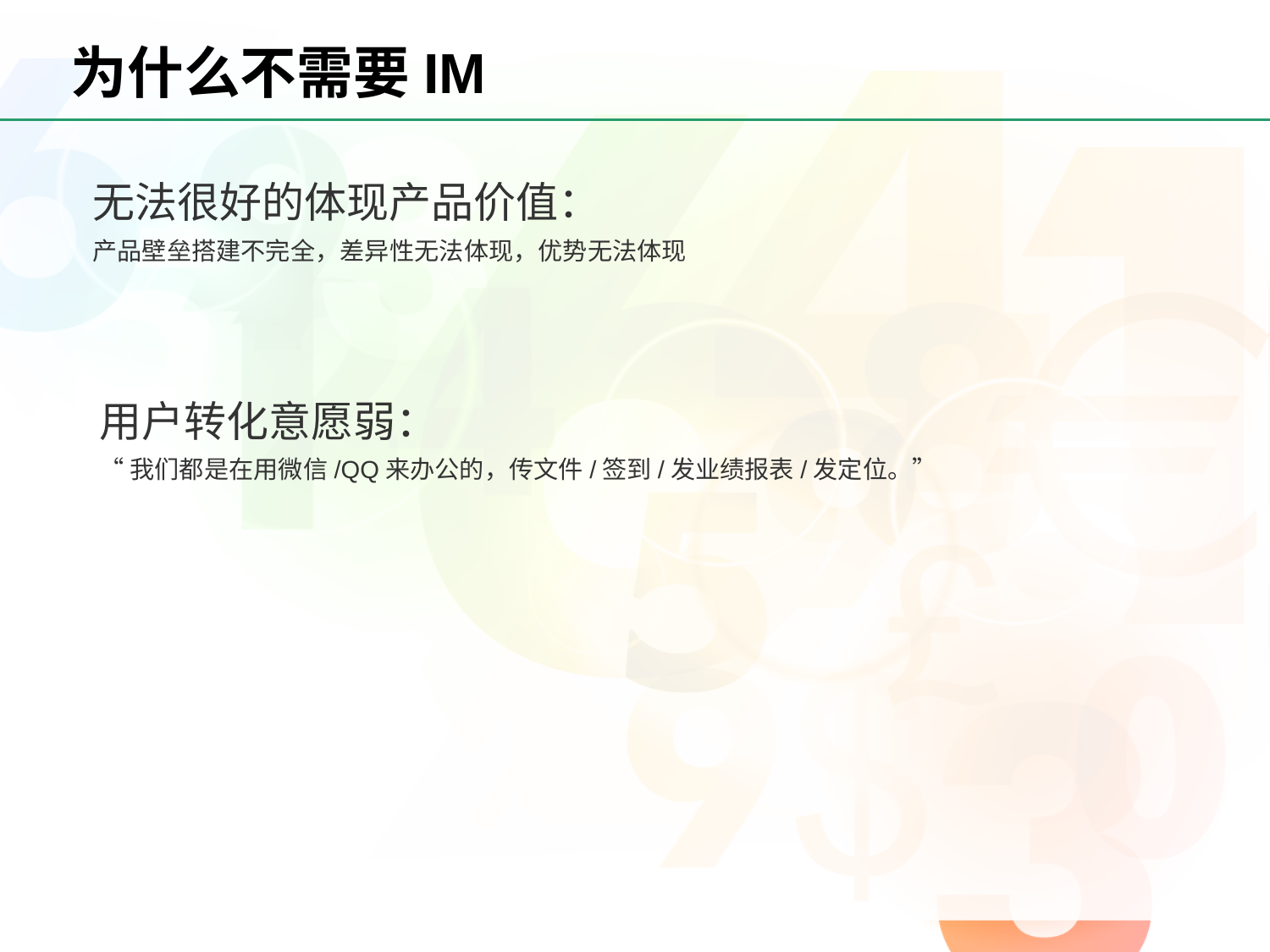

# 为什么不需要IM

无法很好的体现产品价值：
产品壁垒搭建不完全，差异性无法体现，优势无法体现
用户转化意愿弱：
“我们都是在用微信/QQ来办公的，传文件/签到/发业绩报表/发定位。”